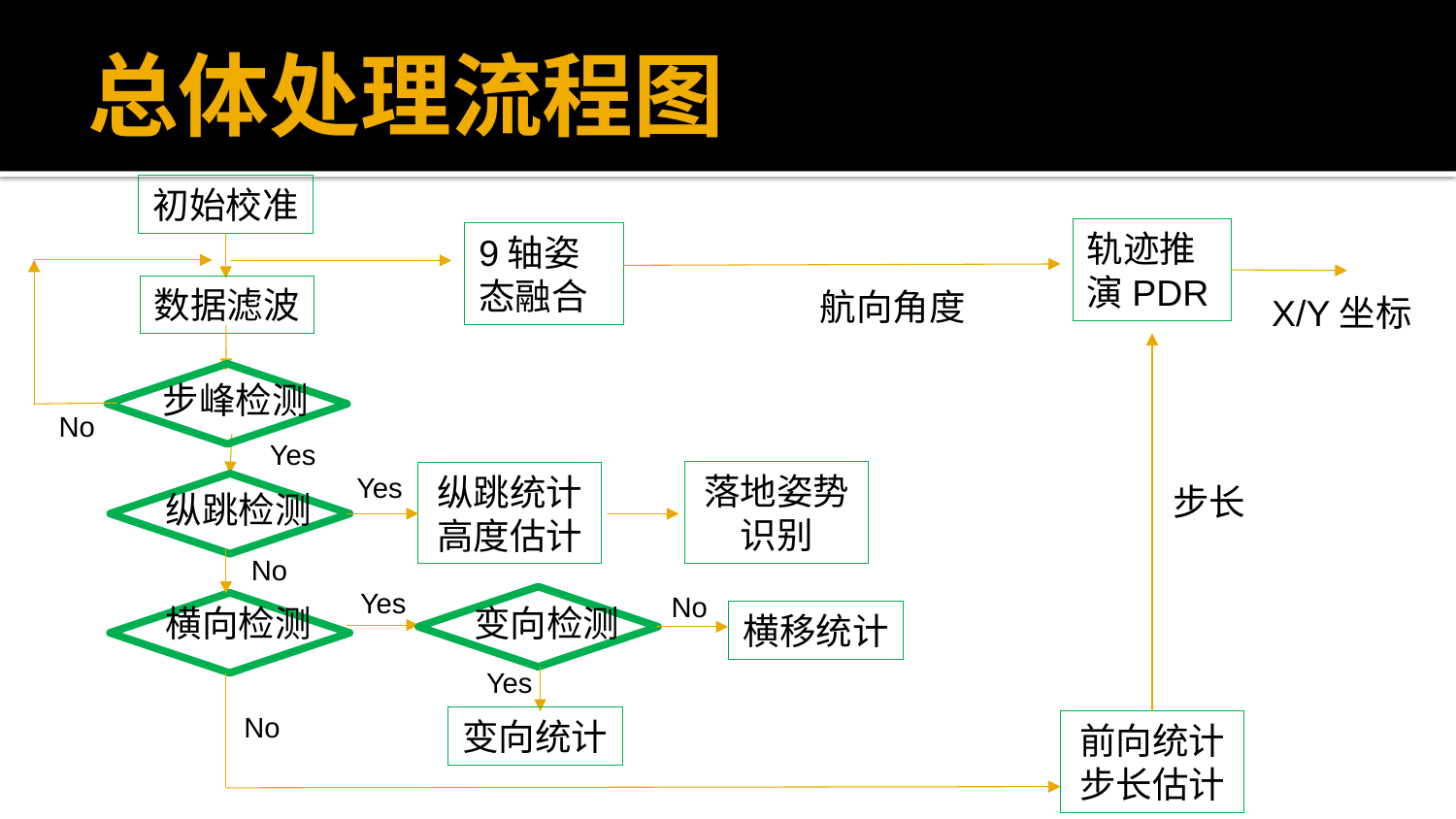

# 总体处理流程图
初始校准
轨迹推演PDR
9轴姿态融合
数据滤波
航向角度
X/Y坐标

步峰检测
No
Yes
落地姿势识别
纵跳统计高度估计
Yes
步长

纵跳检测
No
Yes
No

横向检测
变向检测
横移统计
Yes
No
变向统计
前向统计步长估计